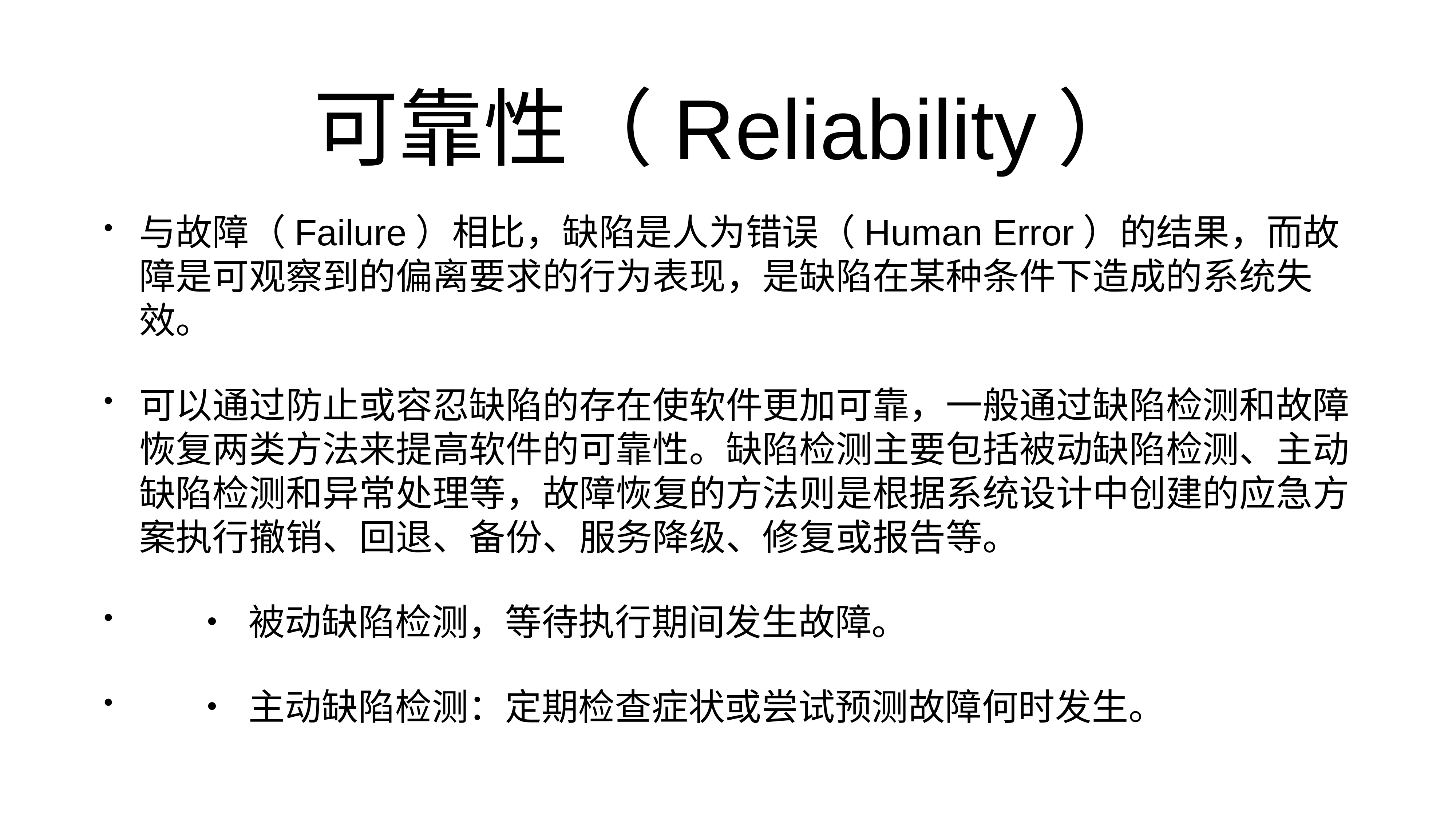

# 可靠性（Reliability）
与故障（Failure）相比，缺陷是人为错误（Human Error）的结果，而故障是可观察到的偏离要求的行为表现，是缺陷在某种条件下造成的系统失效。
可以通过防止或容忍缺陷的存在使软件更加可靠，一般通过缺陷检测和故障恢复两类方法来提高软件的可靠性。缺陷检测主要包括被动缺陷检测、主动缺陷检测和异常处理等，故障恢复的方法则是根据系统设计中创建的应急方案执行撤销、回退、备份、服务降级、修复或报告等。
	•	被动缺陷检测，等待执行期间发生故障。
	•	主动缺陷检测：定期检查症状或尝试预测故障何时发生。